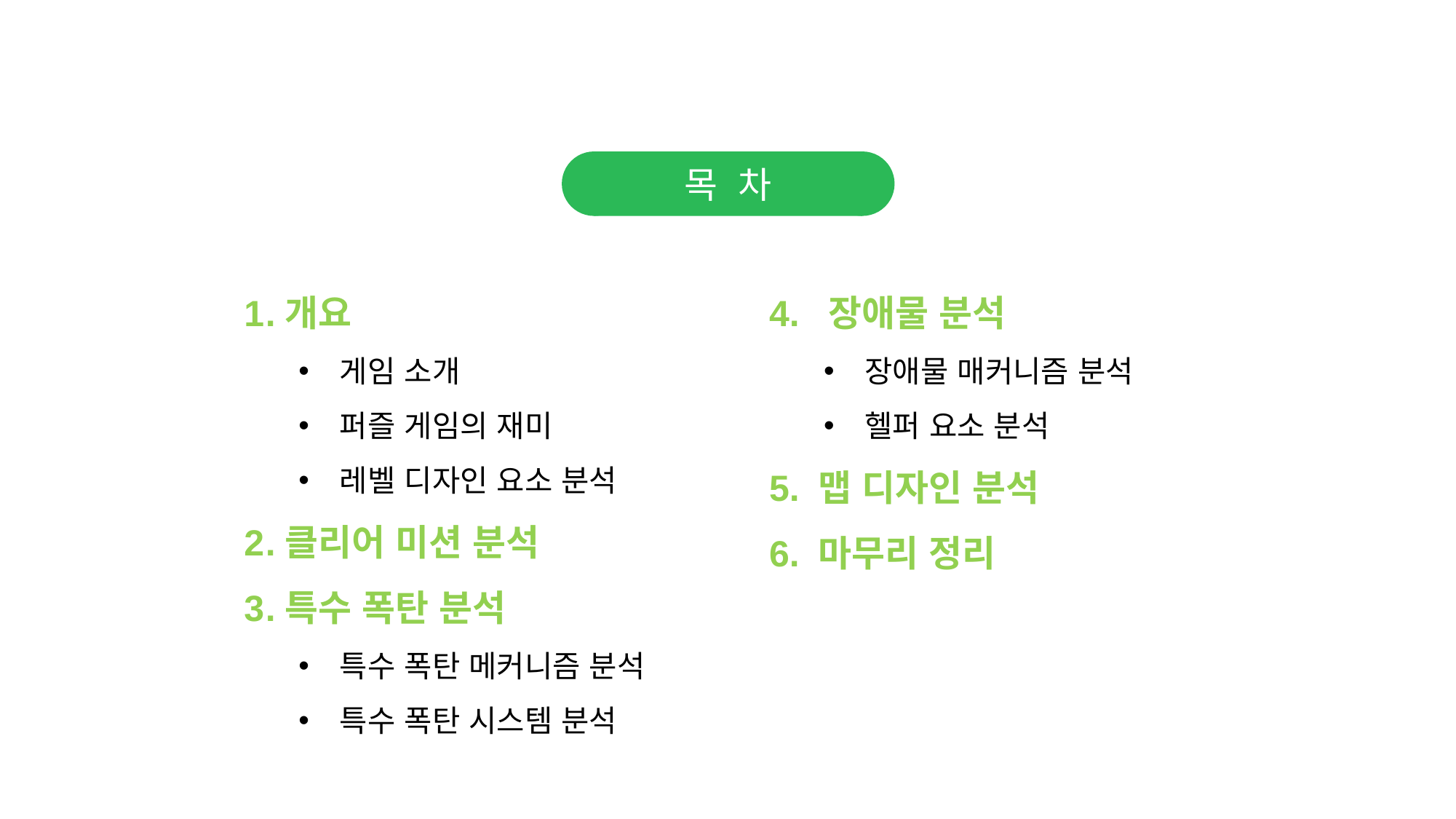

목  차

개요
게임 소개
퍼즐 게임의 재미
레벨 디자인 요소 분석
클리어 미션 분석
특수 폭탄 분석
특수 폭탄 메커니즘 분석
특수 폭탄 시스템 분석
4.  장애물 분석
장애물 매커니즘 분석
헬퍼 요소 분석
5. 맵 디자인 분석
6. 마무리 정리